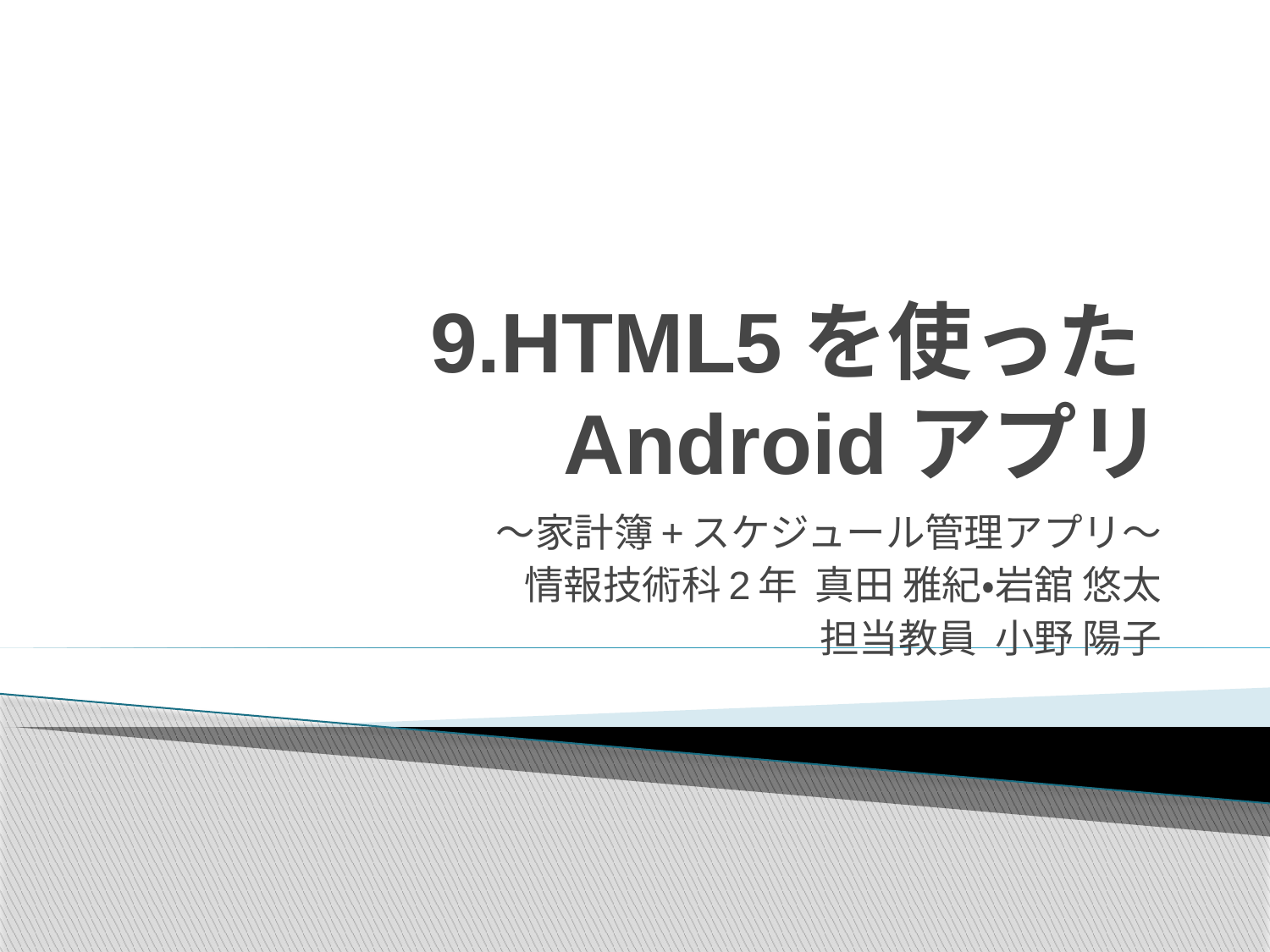

# 9.HTML5を使ったAndroidアプリ
～家計簿+スケジュール管理アプリ～
情報技術科2年  真田 雅紀・岩舘 悠太
担当教員  小野 陽子